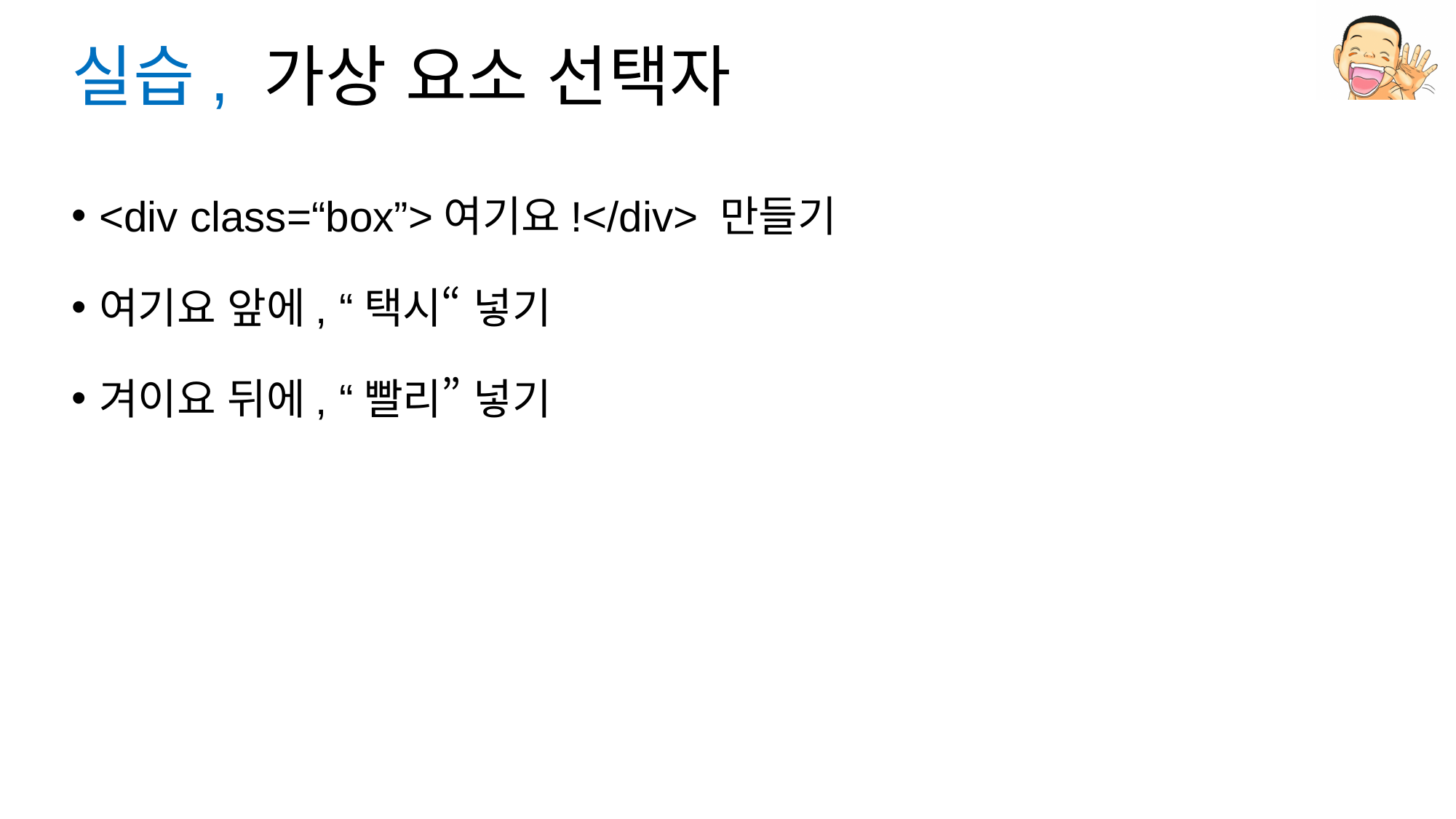

# 실습, 가상 요소 선택자
<div class=“box”>여기요!</div> 만들기
여기요 앞에, “택시“ 넣기
겨이요 뒤에, “빨리” 넣기